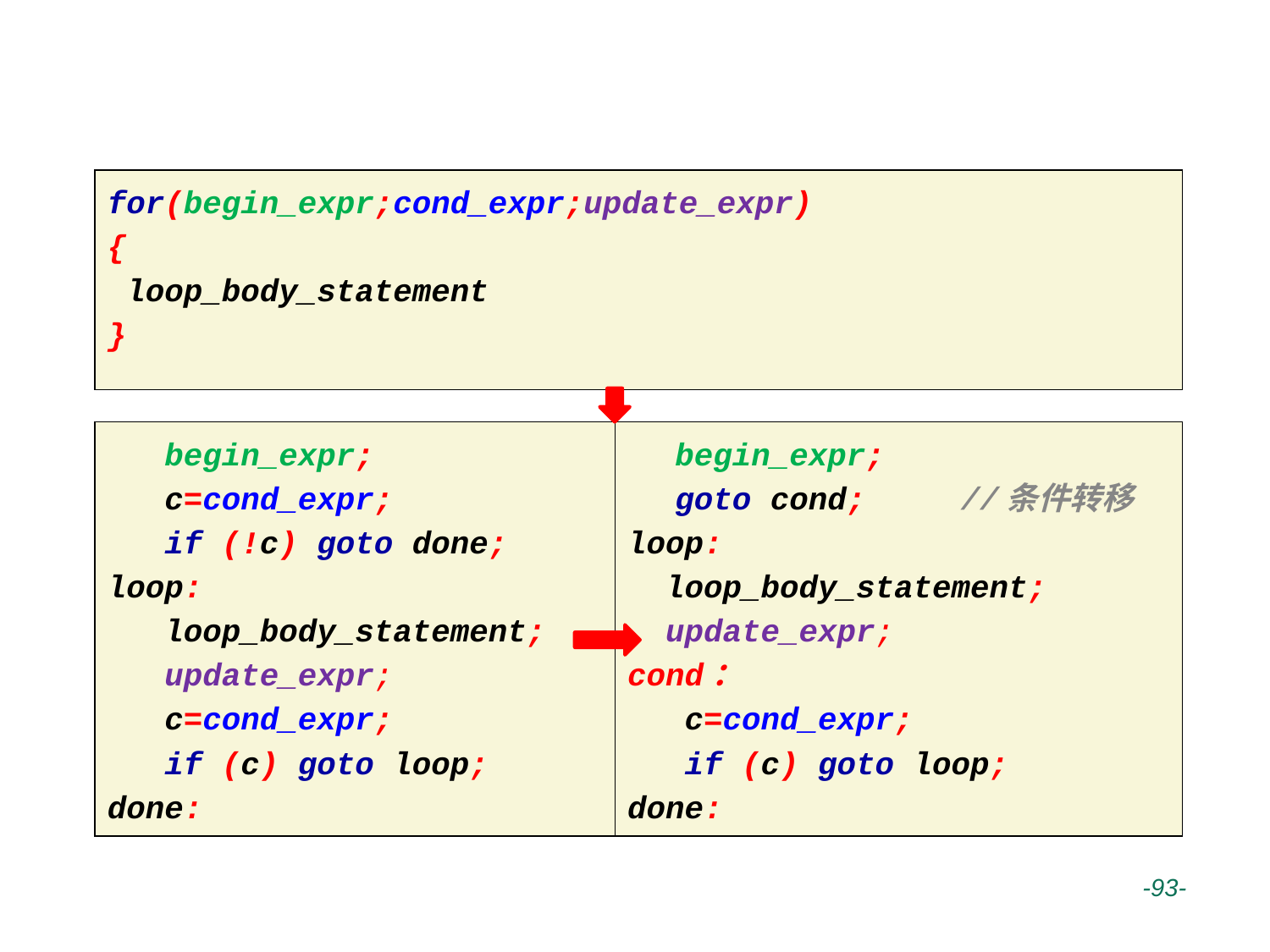

# for循环结构的机器级表示
for(begin_expr;cond_expr;update_expr)
{
 loop_body_statement
}

   begin_expr;
   c=cond_expr;
   if (!c) goto done;
loop:
   loop_body_statement;
   update_expr;
   c=cond_expr;
   if (c) goto loop;
done:
	begin_expr;
	goto cond;     //条件转移
loop:
  loop_body_statement;
  update_expr;
cond：
   c=cond_expr;
   if (c) goto loop;
done:

 -93-